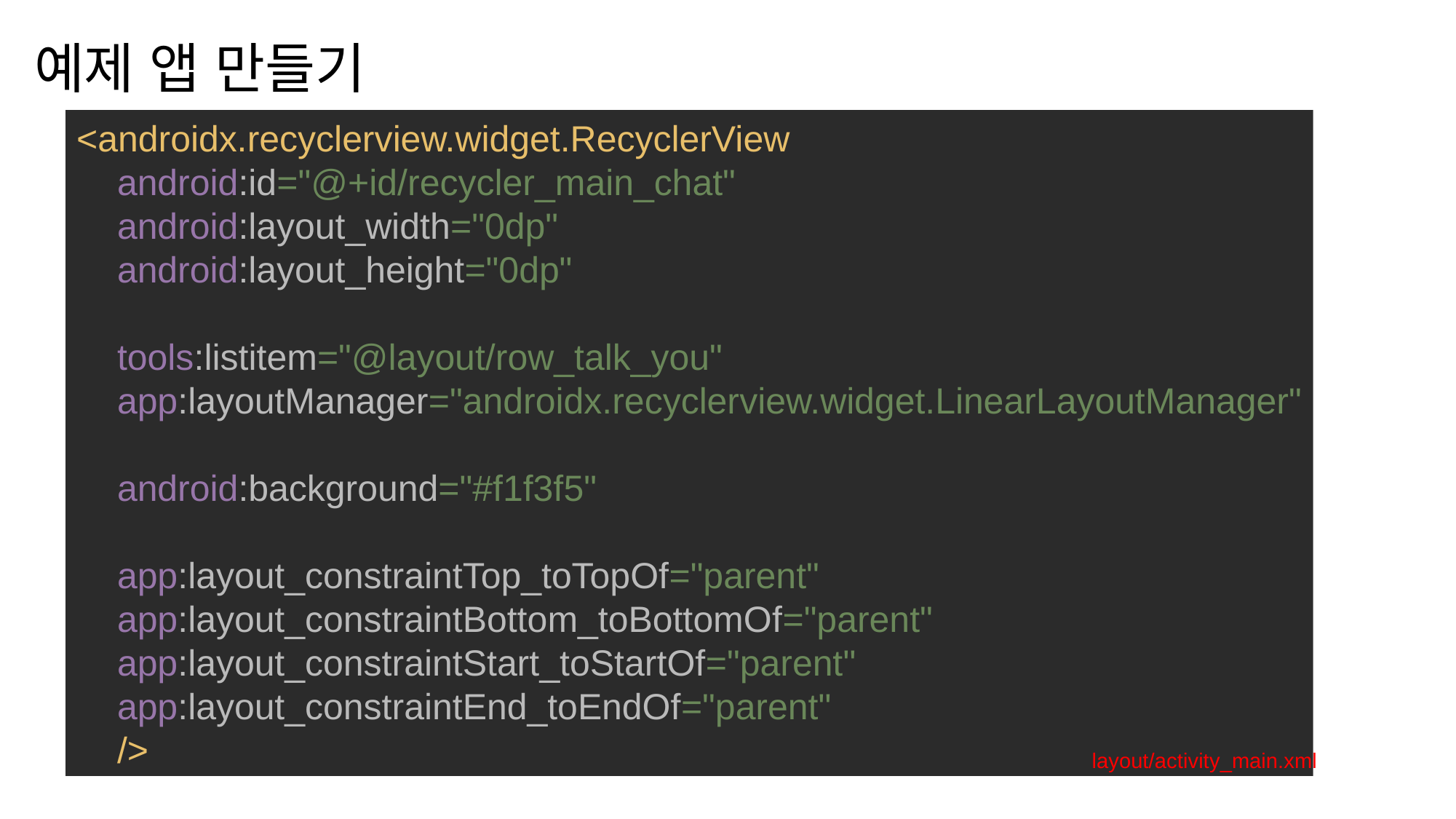

티머니 둥근바람 ExtraBold
티머니 둥근바람 Regular
예제 앱 만들기
나눔스퀘어OTF ExtraBold
<androidx.recyclerview.widget.RecyclerView
    android:id="@+id/recycler_main_chat"
    android:layout_width="0dp"
    android:layout_height="0dp"
    tools:listitem="@layout/row_talk_you"
    app:layoutManager="androidx.recyclerview.widget.LinearLayoutManager"
    android:background="#f1f3f5"
    app:layout_constraintTop_toTopOf="parent"
    app:layout_constraintBottom_toBottomOf="parent"
    app:layout_constraintStart_toStartOf="parent"
    app:layout_constraintEnd_toEndOf="parent"
    />

layout/activity_main.xml
나눔스퀘어OTF Bold
나눔스퀘어OTF
나눔스퀘어_ac ExtraBold
나눔스퀘어_ac Bold
나눔스퀘어_ac
나눔스퀘어 ExtraBold
나눔스퀘어 Bold
나눔스퀘어
대충 설명
XML
나눔스퀘어 Light
Kotlin

drawable/sp_talk_bg_you.xml